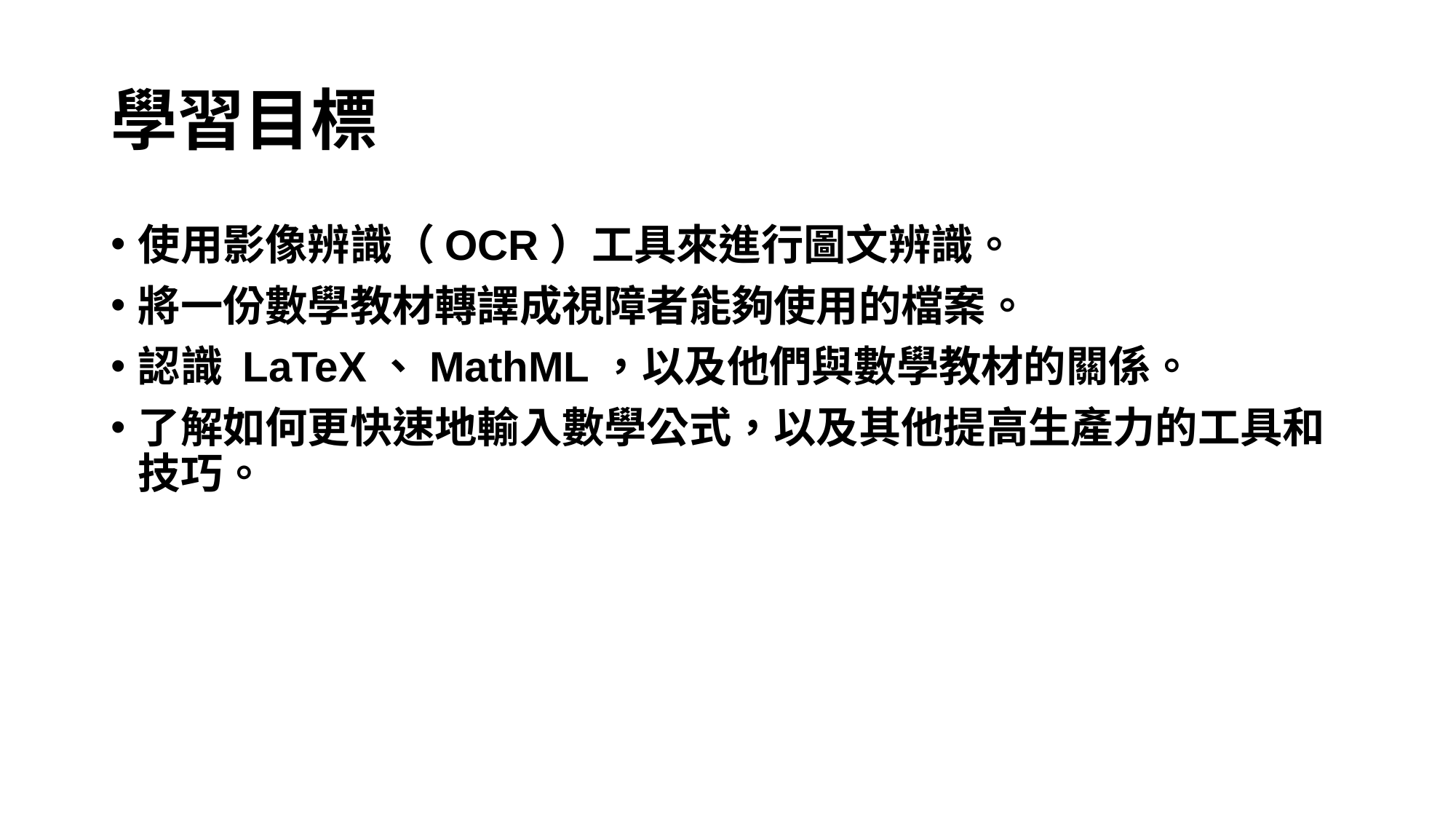

# 學習目標
使用影像辨識（OCR）工具來進行圖文辨識。
將一份數學教材轉譯成視障者能夠使用的檔案。
認識 LaTeX、MathML，以及他們與數學教材的關係。
了解如何更快速地輸入數學公式，以及其他提高生產力的工具和技巧。